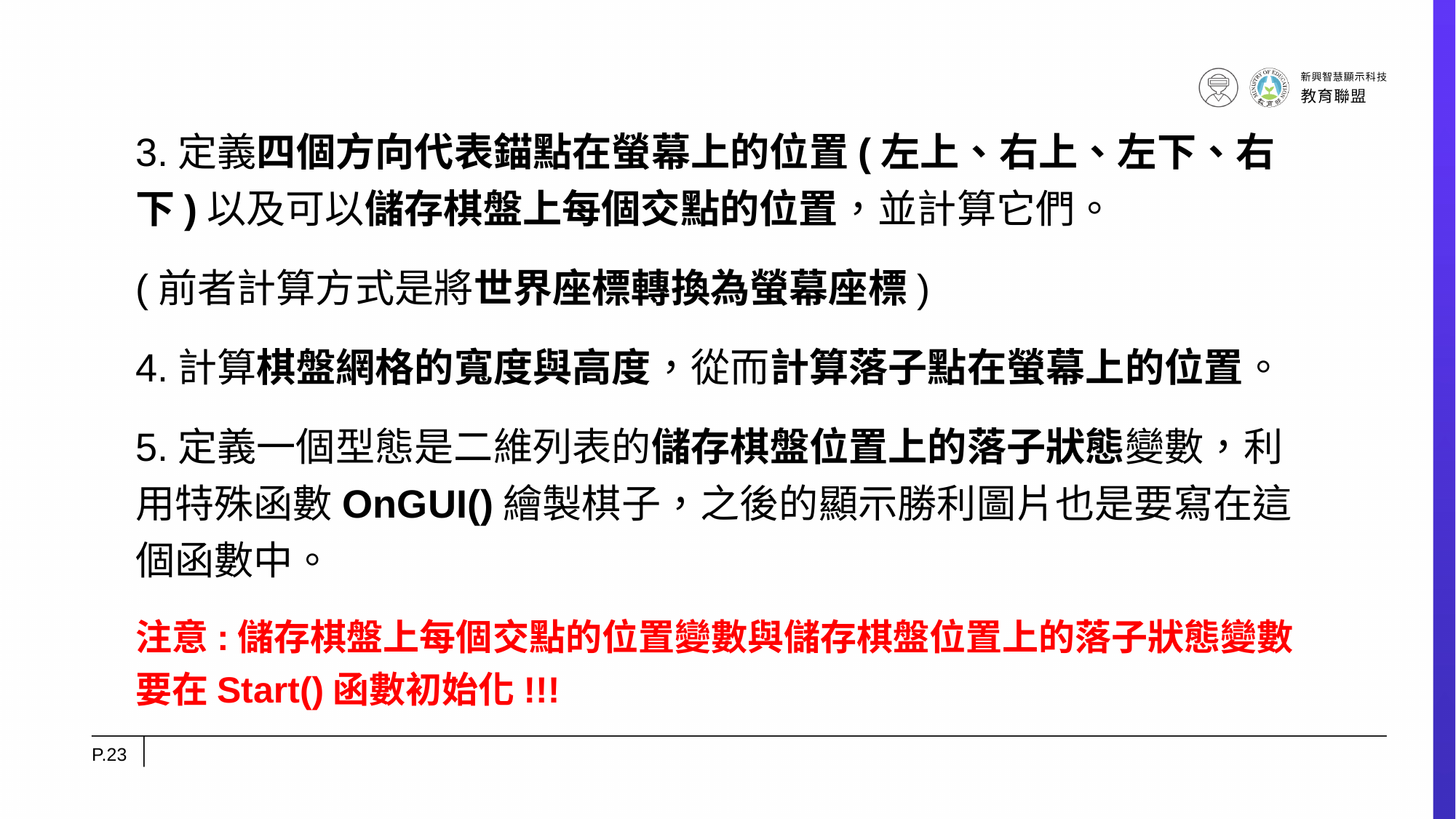

3.定義四個方向代表錨點在螢幕上的位置(左上、右上、左下、右下)以及可以儲存棋盤上每個交點的位置，並計算它們。
(前者計算方式是將世界座標轉換為螢幕座標)
4.計算棋盤網格的寬度與高度，從而計算落子點在螢幕上的位置。
5.定義一個型態是二維列表的儲存棋盤位置上的落子狀態變數，利用特殊函數OnGUI()繪製棋子，之後的顯示勝利圖片也是要寫在這個函數中。
注意:儲存棋盤上每個交點的位置變數與儲存棋盤位置上的落子狀態變數要在Start()函數初始化!!!
P.23